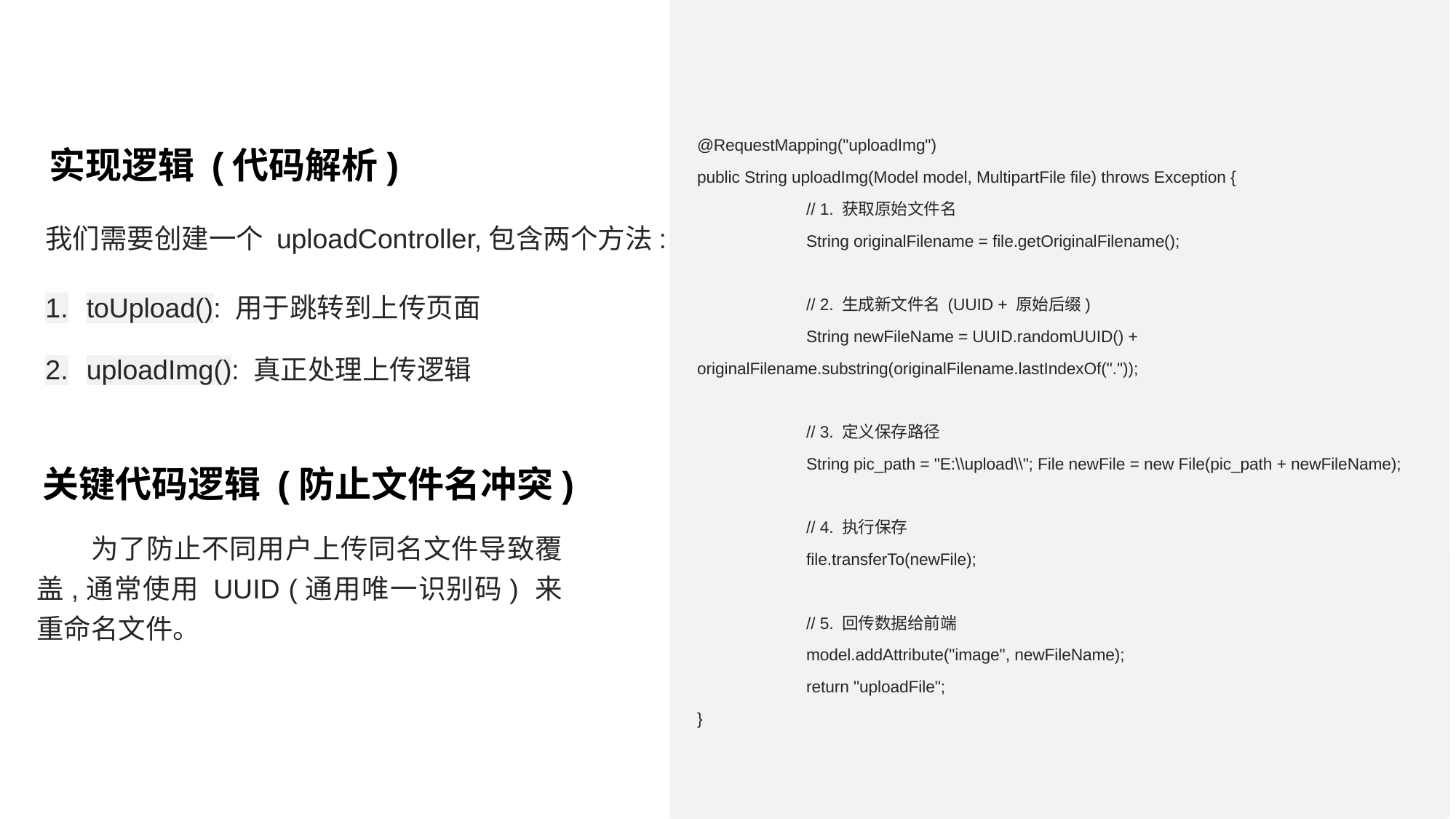

@RequestMapping("uploadImg")
public String uploadImg(Model model, MultipartFile file) throws Exception {
	// 1. 获取原始文件名
	String originalFilename = file.getOriginalFilename();

	// 2. 生成新文件名 (UUID + 原始后缀)
	String newFileName = UUID.randomUUID() +  	originalFilename.substring(originalFilename.lastIndexOf("."));

	// 3. 定义保存路径
	String pic_path = "E:\\upload\\"; File newFile = new File(pic_path + newFileName);

	// 4. 执行保存
	file.transferTo(newFile);

	// 5. 回传数据给前端
	model.addAttribute("image", newFileName);
	return "uploadFile";
}
实现逻辑 (代码解析)
我们需要创建一个 uploadController,包含两个方法:
toUpload(): 用于跳转到上传页面
uploadImg(): 真正处理上传逻辑
关键代码逻辑 (防止文件名冲突)
为了防止不同用户上传同名文件导致覆盖,通常使用 UUID (通用唯一识别码) 来重命名文件。